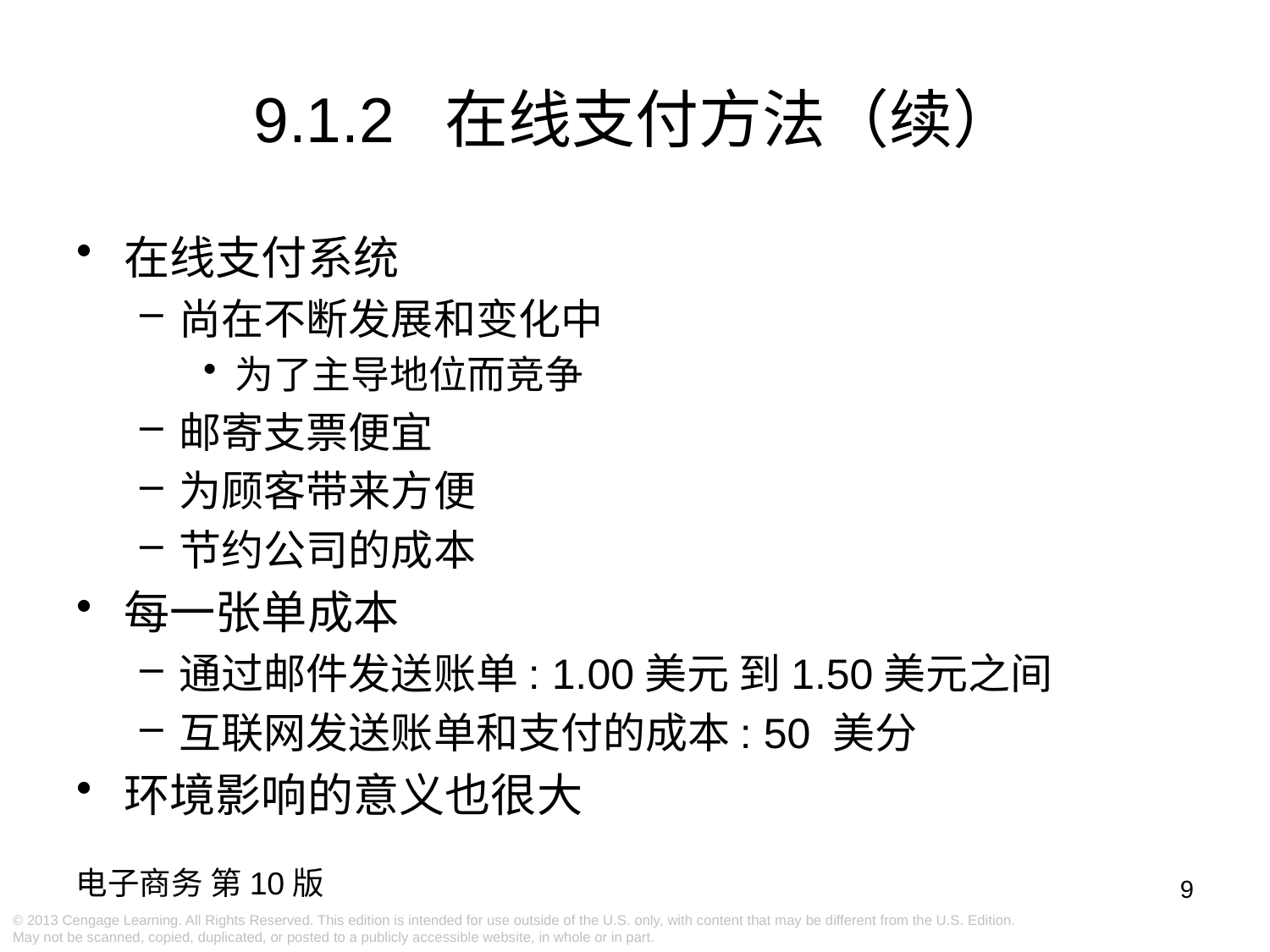

9.1.2  在线支付方法（续）
在线支付系统
尚在不断发展和变化中
为了主导地位而竞争
邮寄支票便宜
为顾客带来方便
节约公司的成本
每一张单成本
通过邮件发送账单: 1.00美元 到1.50美元之间
互联网发送账单和支付的成本: 50 美分
环境影响的意义也很大
9